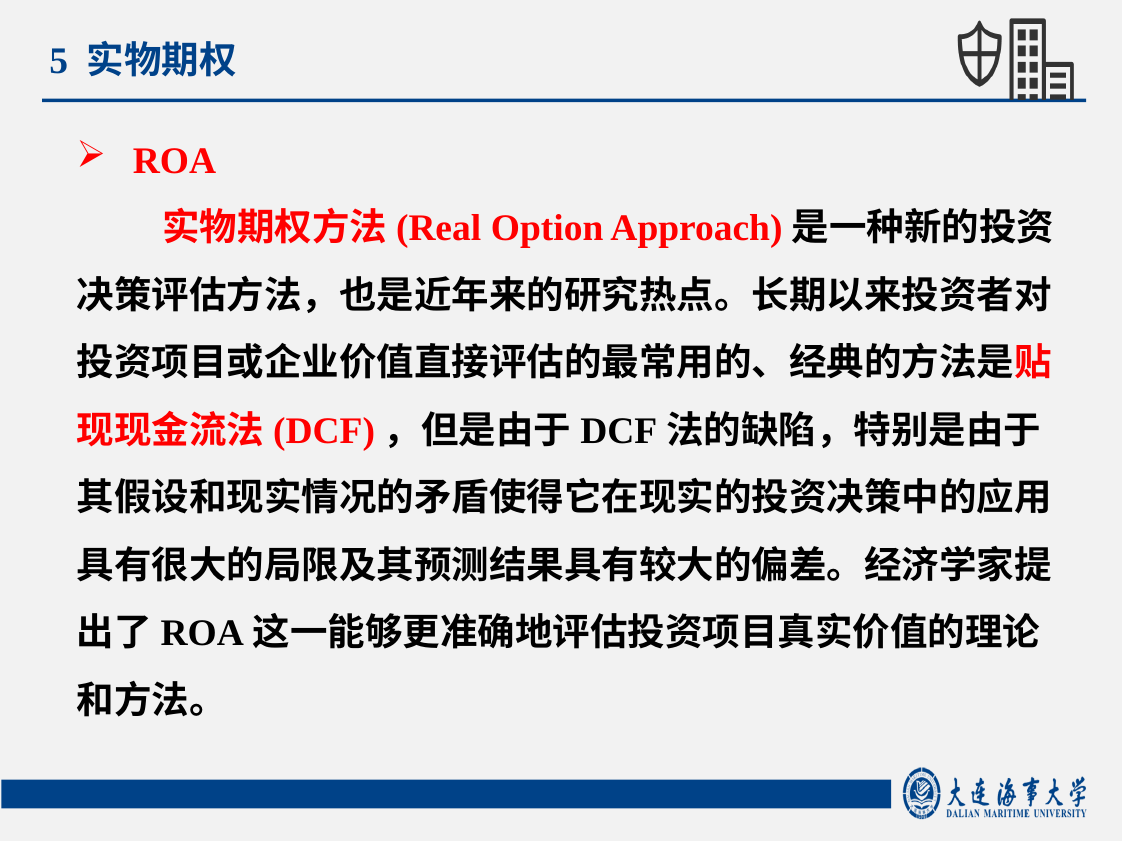

5 实物期权
ROA
         实物期权方法(Real Option Approach)是一种新的投资决策评估方法，也是近年来的研究热点。长期以来投资者对投资项目或企业价值直接评估的最常用的、经典的方法是贴现现金流法(DCF)，但是由于DCF法的缺陷，特别是由于其假设和现实情况的矛盾使得它在现实的投资决策中的应用具有很大的局限及其预测结果具有较大的偏差。经济学家提出了ROA这一能够更准确地评估投资项目真实价值的理论和方法。